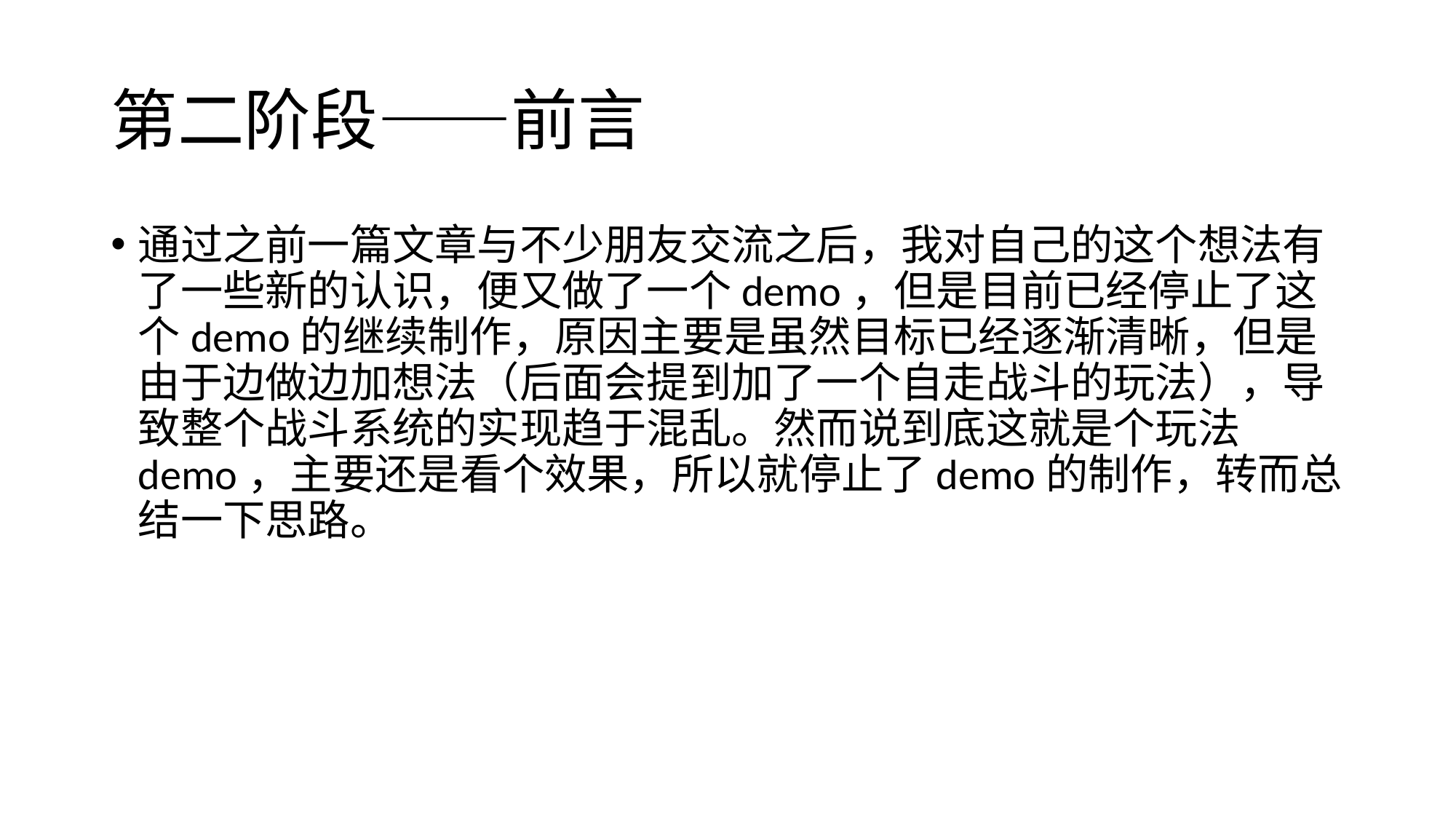

# 第二阶段——前言
通过之前一篇文章与不少朋友交流之后，我对自己的这个想法有了一些新的认识，便又做了一个demo，但是目前已经停止了这个demo的继续制作，原因主要是虽然目标已经逐渐清晰，但是由于边做边加想法（后面会提到加了一个自走战斗的玩法），导致整个战斗系统的实现趋于混乱。然而说到底这就是个玩法demo，主要还是看个效果，所以就停止了demo的制作，转而总结一下思路。